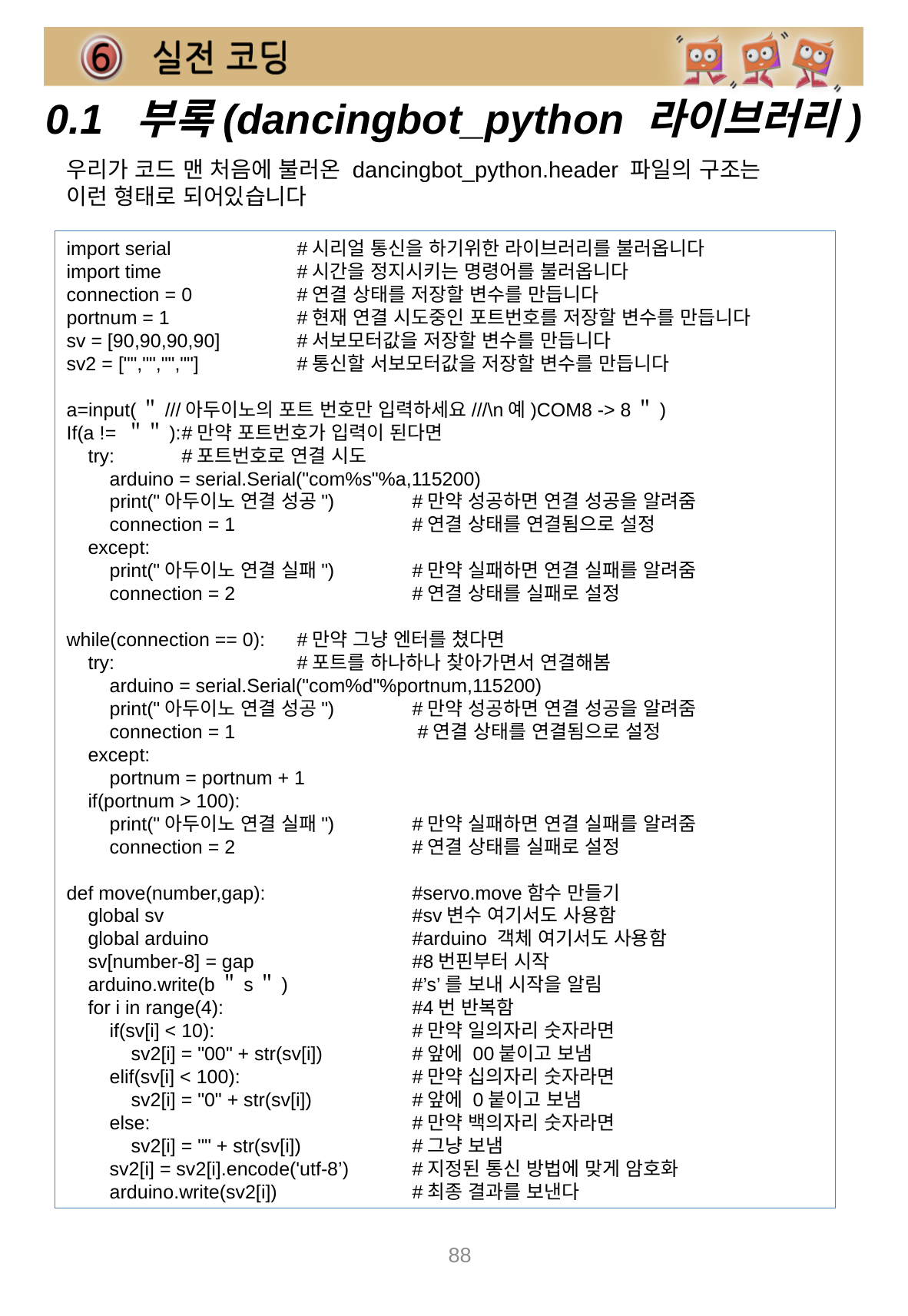

0.1  부록(dancingbot_python 라이브러리)
우리가 코드 맨 처음에 불러온 dancingbot_python.header 파일의 구조는
이런 형태로 되어있습니다
import serial		#시리얼 통신을 하기위한 라이브러리를 불러옵니다
import time		#시간을 정지시키는 명령어를 불러옵니다
connection = 0	#연결 상태를 저장할 변수를 만듭니다
portnum = 1		#현재 연결 시도중인 포트번호를 저장할 변수를 만듭니다
sv = [90,90,90,90]	#서보모터값을 저장할 변수를 만듭니다
sv2 = ["","","",""]	#통신할 서보모터값을 저장할 변수를 만듭니다

a=input(＂///아두이노의 포트 번호만 입력하세요///\n예)COM8 -> 8＂)
If(a != ＂＂):	#만약 포트번호가 입력이 된다면
    try:	#포트번호로 연결 시도
        arduino = serial.Serial("com%s"%a,115200)
        print("아두이노 연결 성공")	#만약 성공하면 연결 성공을 알려줌
        connection = 1		#연결 상태를 연결됨으로 설정
    except:
        print("아두이노 연결 실패")	#만약 실패하면 연결 실패를 알려줌
        connection = 2		#연결 상태를 실패로 설정

while(connection == 0):	#만약 그냥 엔터를 쳤다면
    try:		#포트를 하나하나 찾아가면서 연결해봄
        arduino = serial.Serial("com%d"%portnum,115200)
        print("아두이노 연결 성공")	#만약 성공하면 연결 성공을 알려줌
        connection = 1		 #연결 상태를 연결됨으로 설정
    except:
        portnum = portnum + 1
    if(portnum > 100):
        print("아두이노 연결 실패")	#만약 실패하면 연결 실패를 알려줌
        connection = 2		#연결 상태를 실패로 설정

def move(number,gap):		#servo.move함수 만들기
    global sv			#sv변수 여기서도 사용함
    global arduino		#arduino 객체 여기서도 사용함
    sv[number-8] = gap		#8번핀부터 시작
    arduino.write(b＂s＂)		#’s’를 보내 시작을 알림
    for i in range(4):		#4번 반복함
        if(sv[i] < 10):		#만약 일의자리 숫자라면
            sv2[i] = "00" + str(sv[i])	#앞에 00붙이고 보냄
        elif(sv[i] < 100):		#만약 십의자리 숫자라면
            sv2[i] = "0" + str(sv[i])	#앞에 0붙이고 보냄
        else:			#만약 백의자리 숫자라면
            sv2[i] = "" + str(sv[i])	#그냥 보냄
        sv2[i] = sv2[i].encode('utf-8’)	#지정된 통신 방법에 맞게 암호화
        arduino.write(sv2[i])		#최종 결과를 보낸다
88